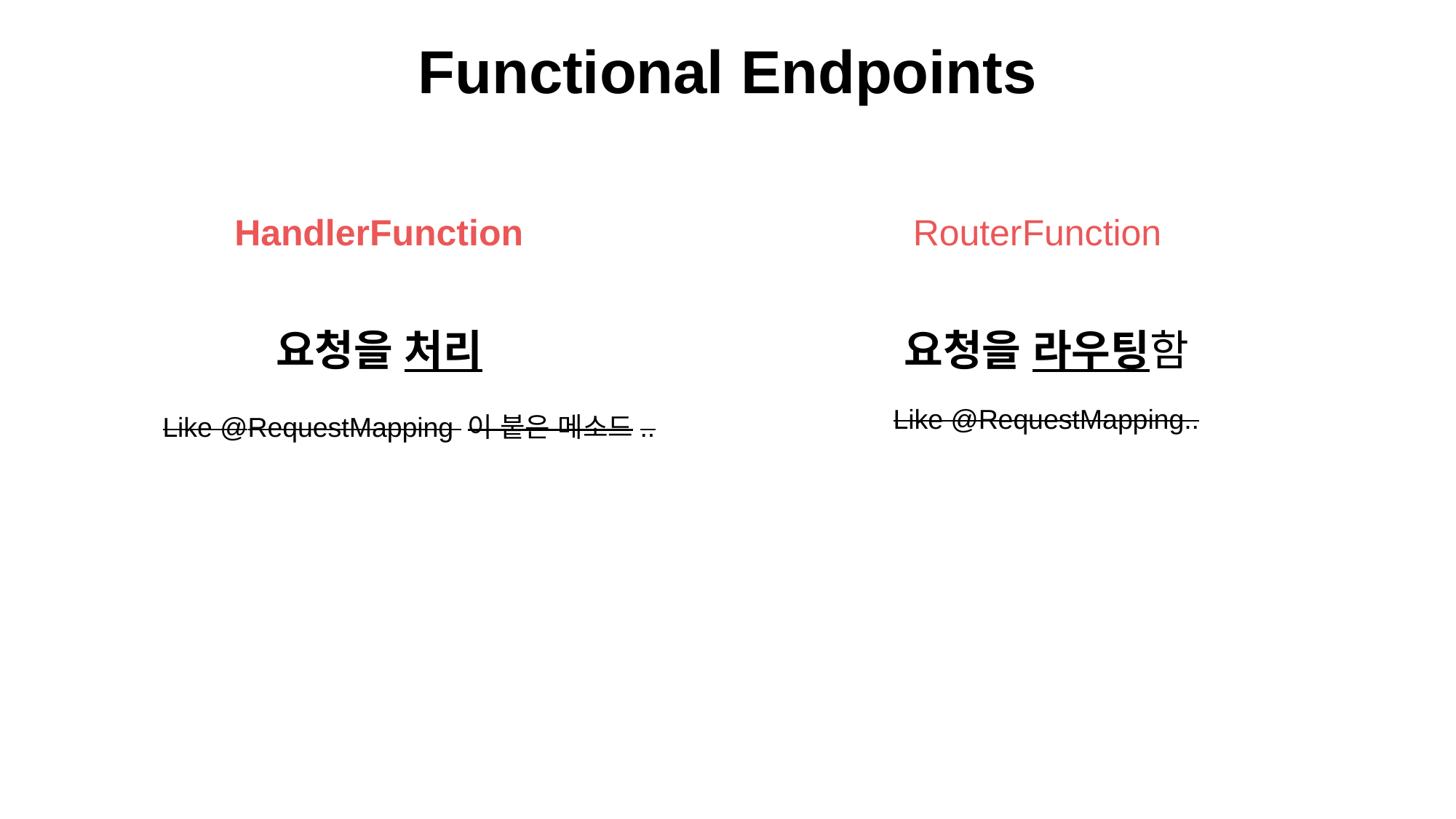

Functional Endpoints
HandlerFunction
RouterFunction
요청을 처리
요청을 라우팅함
Like @RequestMapping..
Like @RequestMapping 이 붙은 메소드..